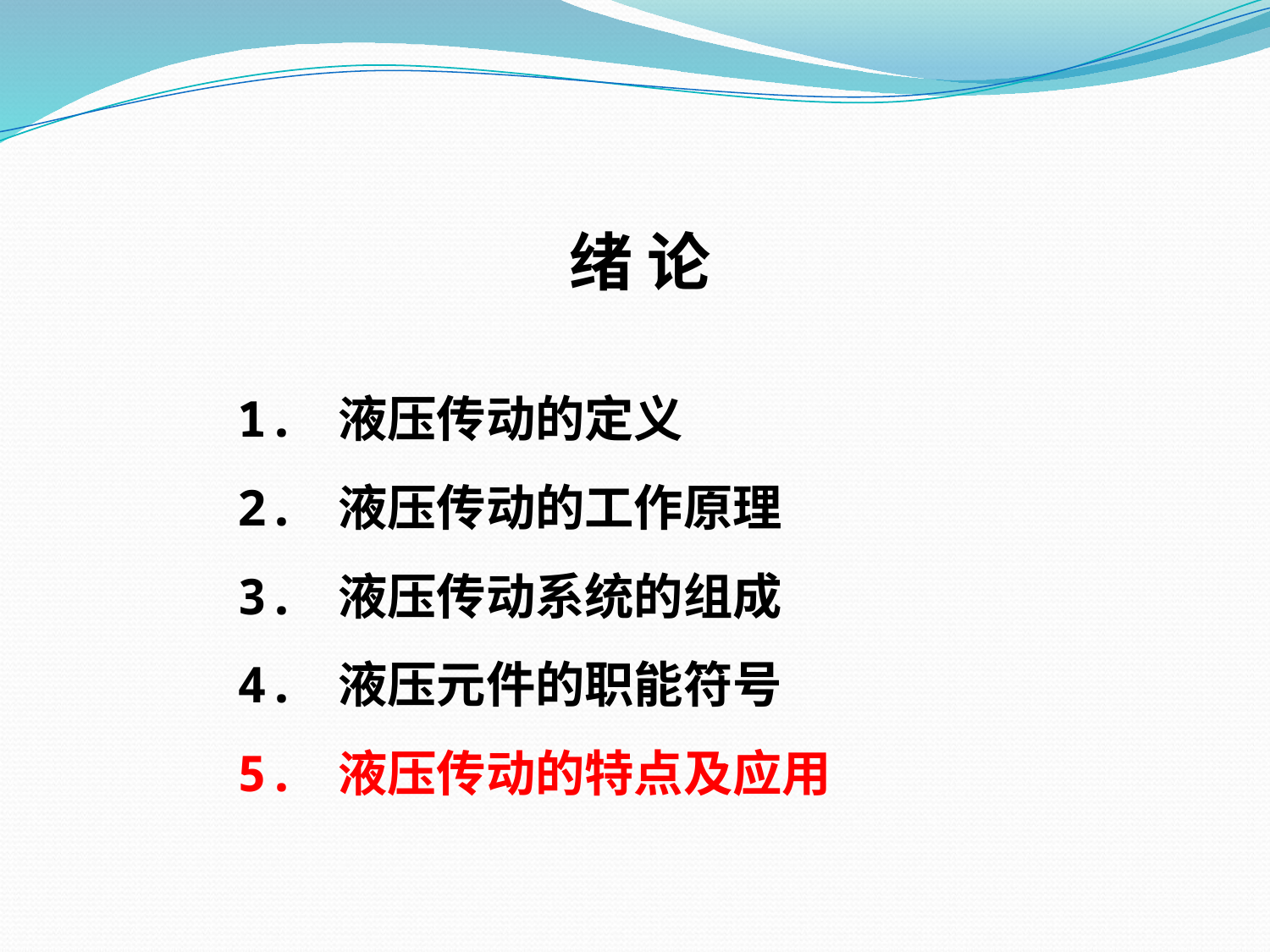

绪 论

1. 液压传动的定义
2. 液压传动的工作原理
3. 液压传动系统的组成
4. 液压元件的职能符号
5. 液压传动的特点及应用